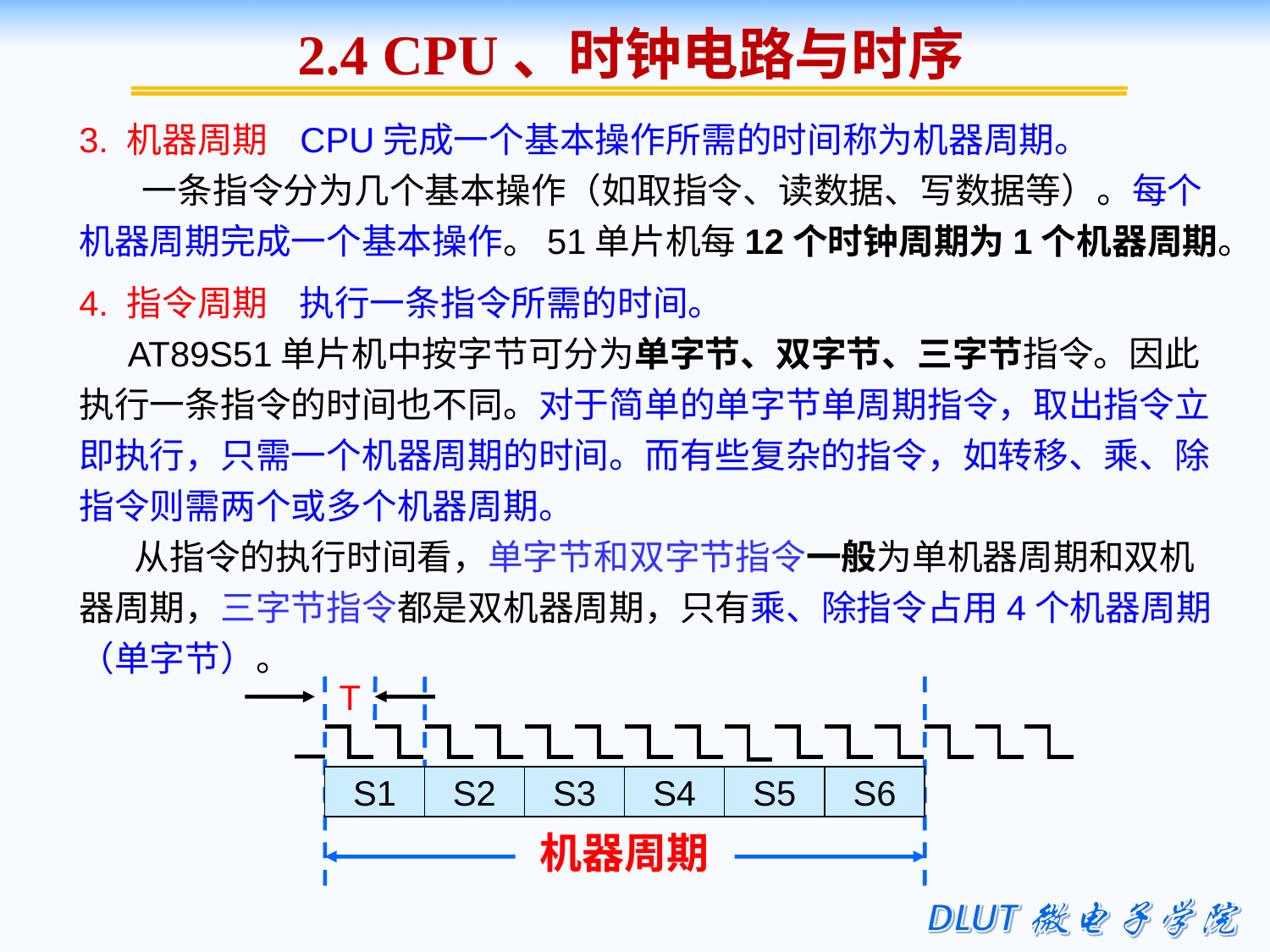

2.4 CPU、时钟电路与时序
3. 机器周期   CPU完成一个基本操作所需的时间称为机器周期。
       一条指令分为几个基本操作（如取指令、读数据、写数据等）。每个机器周期完成一个基本操作。51单片机每12个时钟周期为1个机器周期。
4. 指令周期    执行一条指令所需的时间。
     AT89S51单片机中按字节可分为单字节、双字节、三字节指令。因此执行一条指令的时间也不同。对于简单的单字节单周期指令，取出指令立即执行，只需一个机器周期的时间。而有些复杂的指令，如转移、乘、除指令则需两个或多个机器周期。
      从指令的执行时间看，单字节和双字节指令一般为单机器周期和双机器周期，三字节指令都是双机器周期，只有乘、除指令占用4个机器周期（单字节）。

T

S1
S2
S3
S4
S5
S6
机器周期